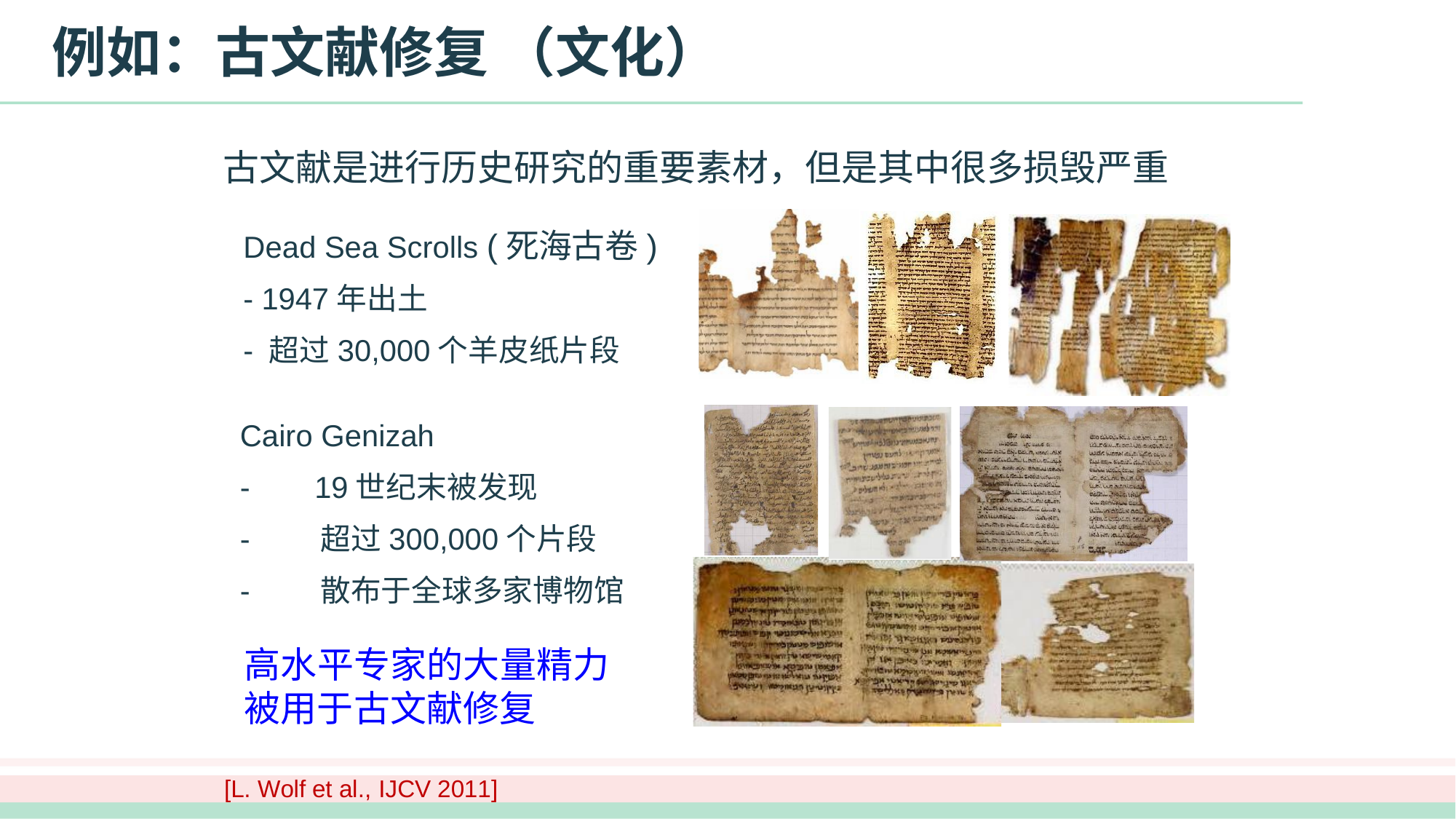

# 例如：古文献修复 （文化）
古文献是进行历史研究的重要素材，但是其中很多损毁严重

Dead Sea Scrolls (死海古卷)

- 1947年出土

- 超过30,000个羊皮纸片段

Cairo Genizah

-	19世纪末被发现

-	超过300,000个片段

-	散布于全球多家博物馆

高水平专家的大量精力
被用于古文献修复

[L. Wolf et al., IJCV 2011]